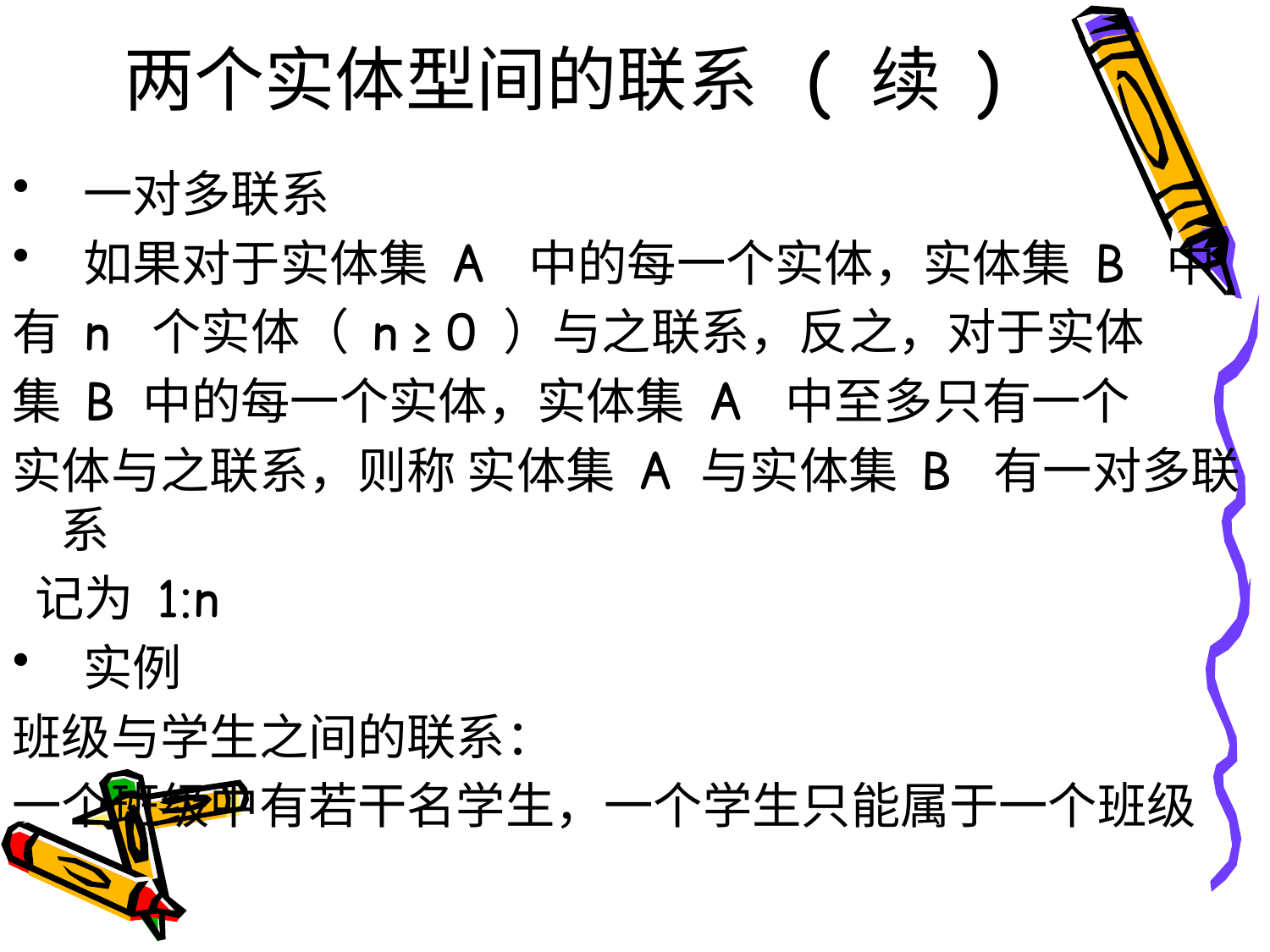

# 两个实体型间的联系  ( 续 )
 一对多联系
 如果对于实体集 A  中的每一个实体，实体集 B  中
有 n  个实体（ n ≥ 0 ）与之联系，反之，对于实体
集 B 中的每一个实体，实体集 A  中至多只有一个
实体与之联系，则称 实体集 A 与实体集 B  有一对多联系
 记为 1:n
 实例
班级与学生之间的联系：
一个班级中有若干名学生，一个学生只能属于一个班级